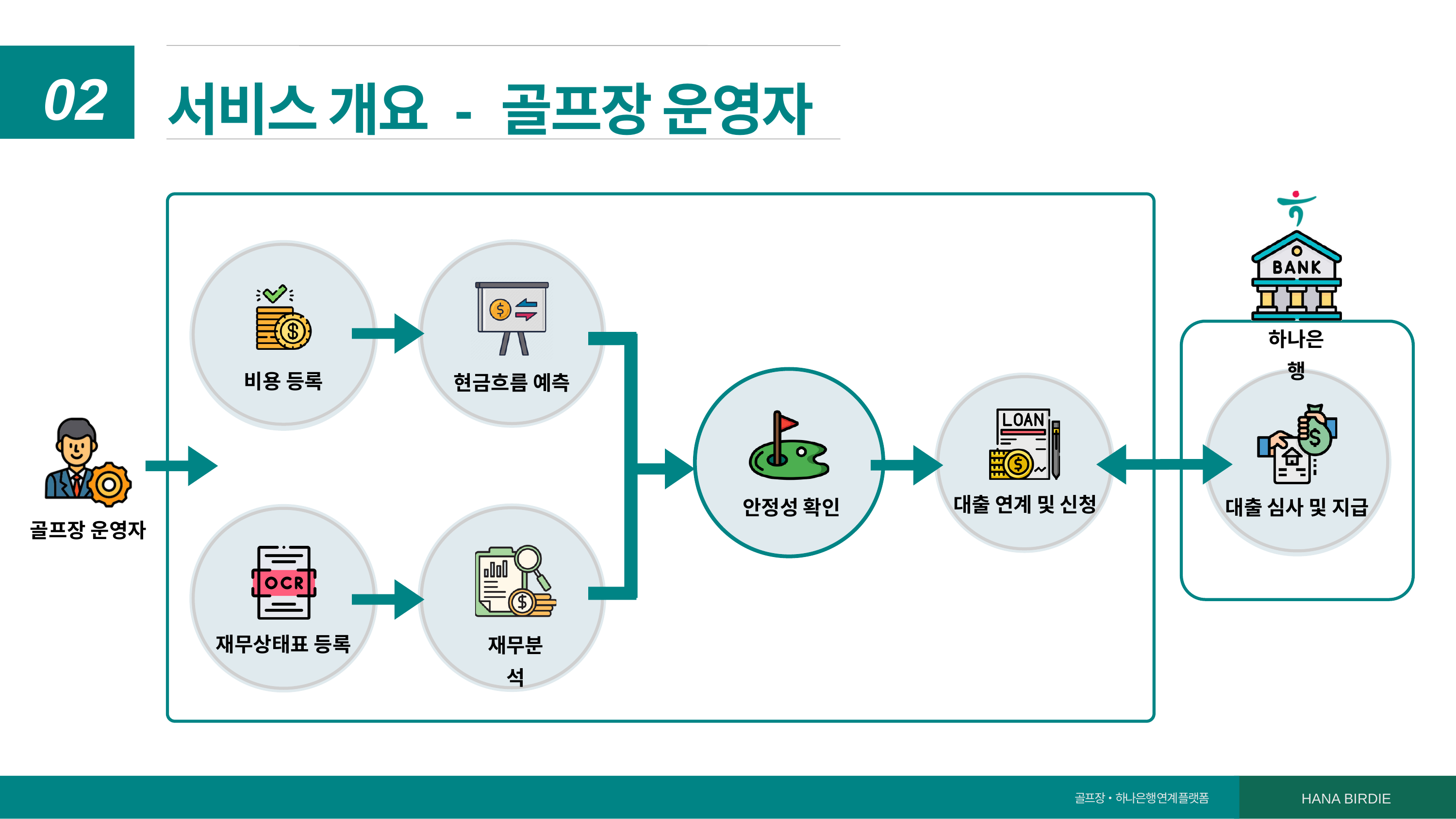

서비스 개요 - 골프장 운영자
02

현금흐름 예측

비용 등록

하나은행

안정성 확인

대출 연계 및 신청

대출 심사 및 지급

재무상태표 등록

골프장 운영자

재무분석

골프장•하나은행 연계 플랫폼
HANA BIRDIE